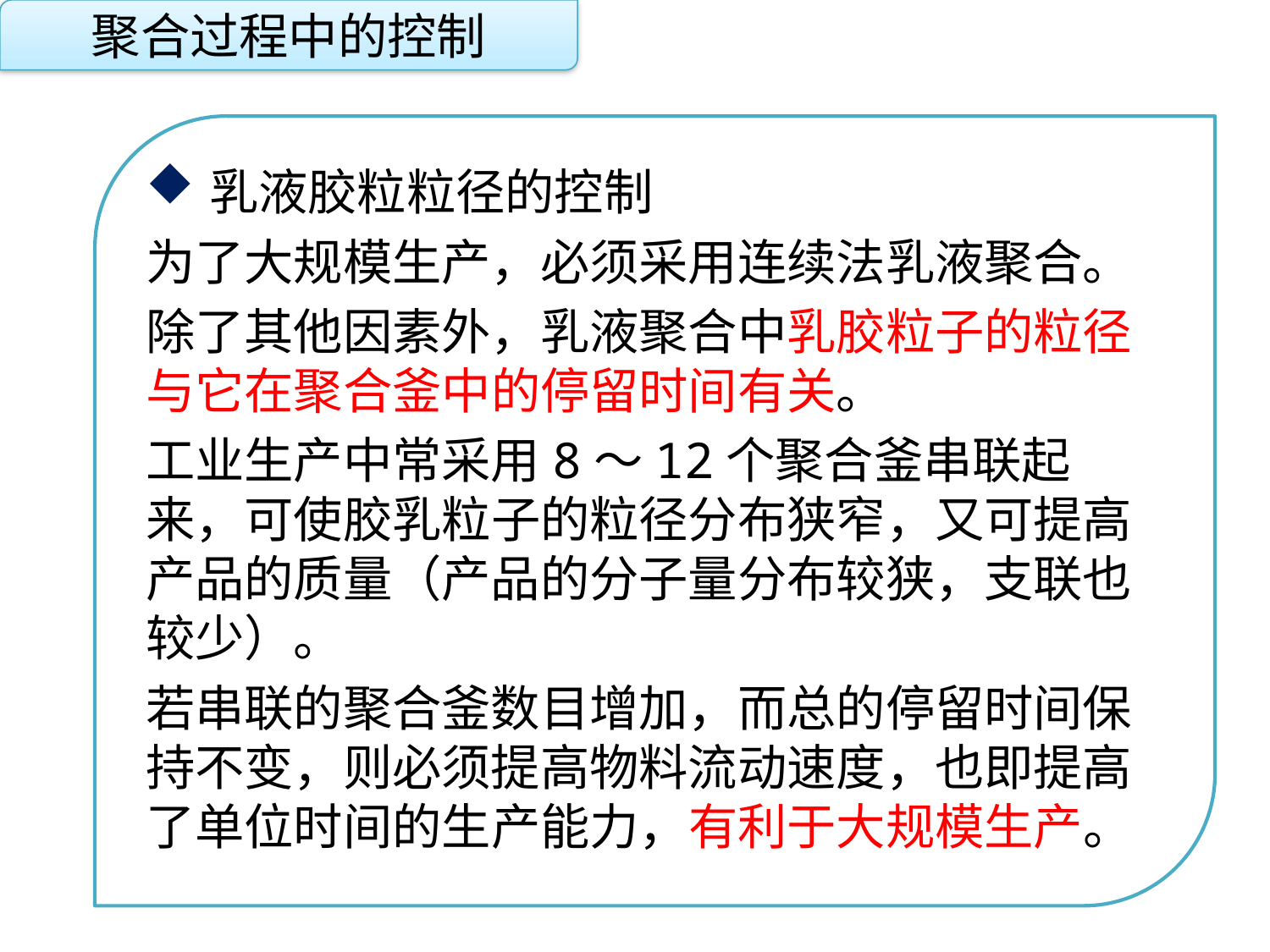

聚合过程中的控制
乳液胶粒粒径的控制
为了大规模生产，必须采用连续法乳液聚合。
除了其他因素外，乳液聚合中乳胶粒子的粒径与它在聚合釜中的停留时间有关。
工业生产中常采用8～12个聚合釜串联起来，可使胶乳粒子的粒径分布狭窄，又可提高产品的质量（产品的分子量分布较狭，支联也较少）。
若串联的聚合釜数目增加，而总的停留时间保持不变，则必须提高物料流动速度，也即提高了单位时间的生产能力，有利于大规模生产。
点击添加文本
点击添加文本
点击添加文本
点击添加文本